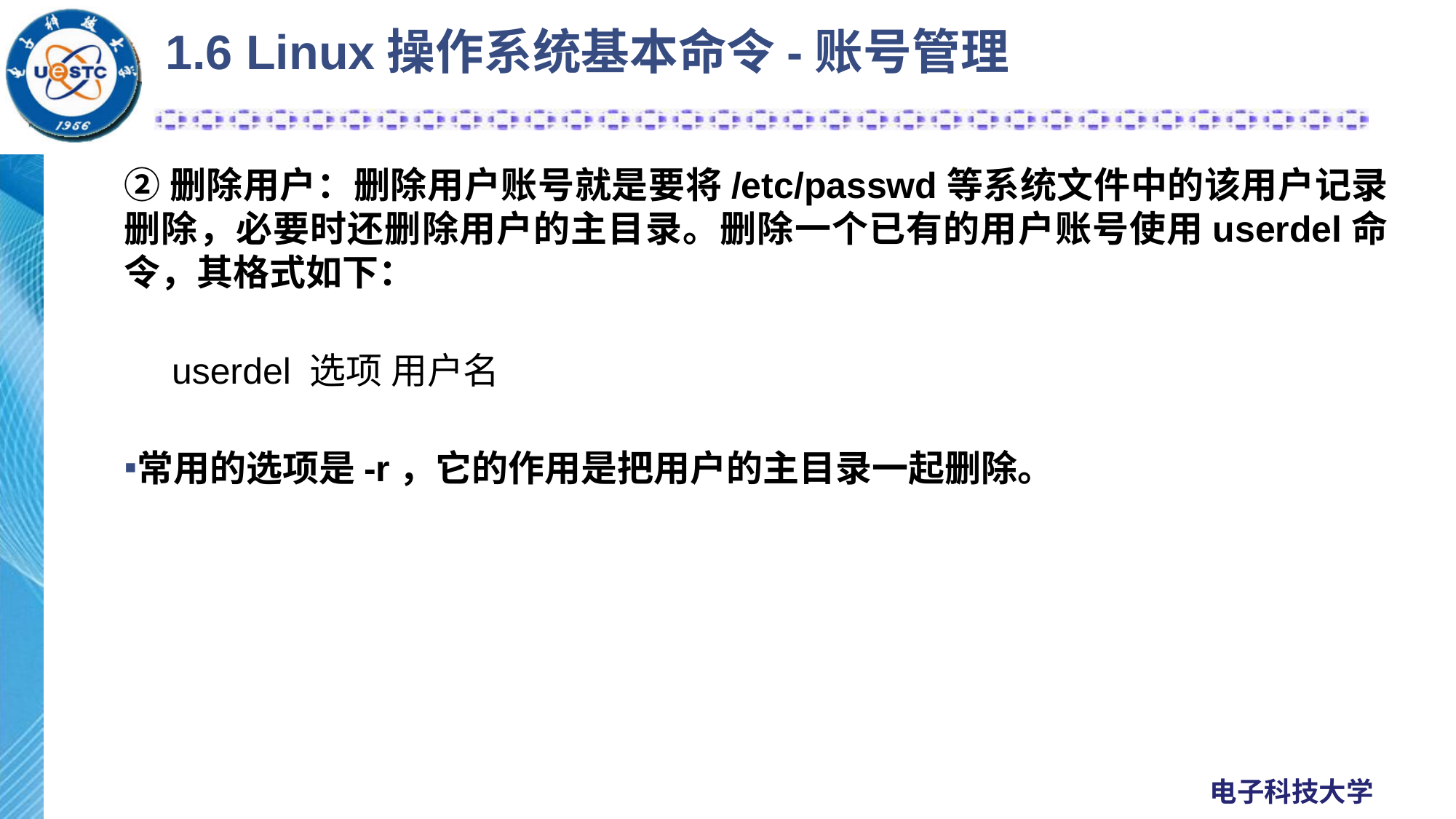

# 1.6 Linux操作系统基本命令-账号管理
②删除用户：删除用户账号就是要将/etc/passwd等系统文件中的该用户记录删除，必要时还删除用户的主目录。删除一个已有的用户账号使用userdel命令，其格式如下：

  userdel 选项 用户名

常用的选项是-r，它的作用是把用户的主目录一起删除。